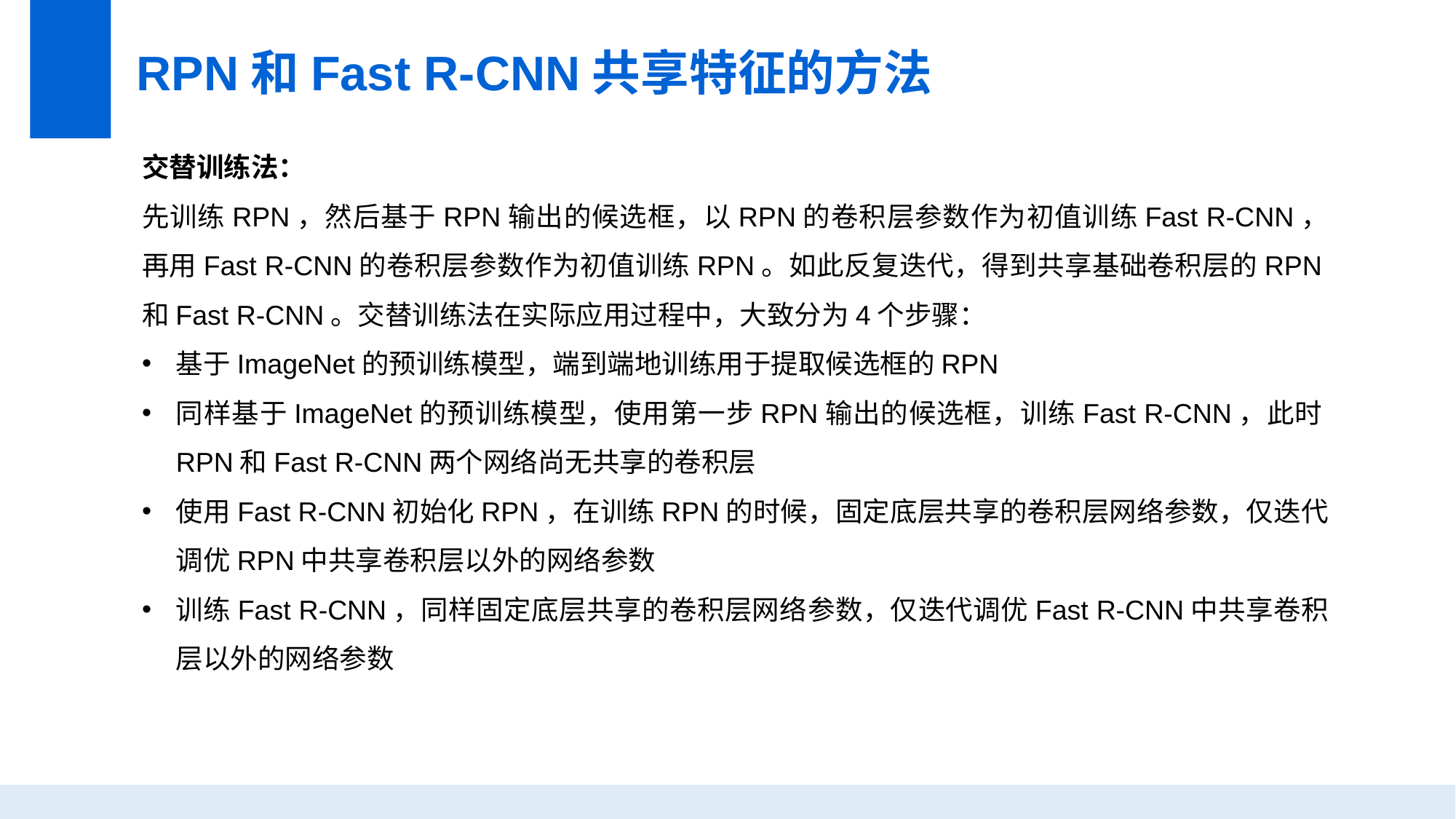

RPN和Fast R-CNN共享特征的方法
交替训练法：
先训练RPN，然后基于RPN输出的候选框，以RPN的卷积层参数作为初值训练Fast R-CNN，再用Fast R-CNN的卷积层参数作为初值训练RPN。如此反复迭代，得到共享基础卷积层的RPN和Fast R-CNN。交替训练法在实际应用过程中，大致分为4个步骤：
基于ImageNet的预训练模型，端到端地训练用于提取候选框的RPN
同样基于ImageNet的预训练模型，使用第一步RPN输出的候选框，训练Fast R-CNN，此时RPN和Fast R-CNN两个网络尚无共享的卷积层
使用Fast R-CNN初始化RPN，在训练RPN的时候，固定底层共享的卷积层网络参数，仅迭代调优RPN中共享卷积层以外的网络参数
训练Fast R-CNN，同样固定底层共享的卷积层网络参数，仅迭代调优Fast R-CNN中共享卷积层以外的网络参数